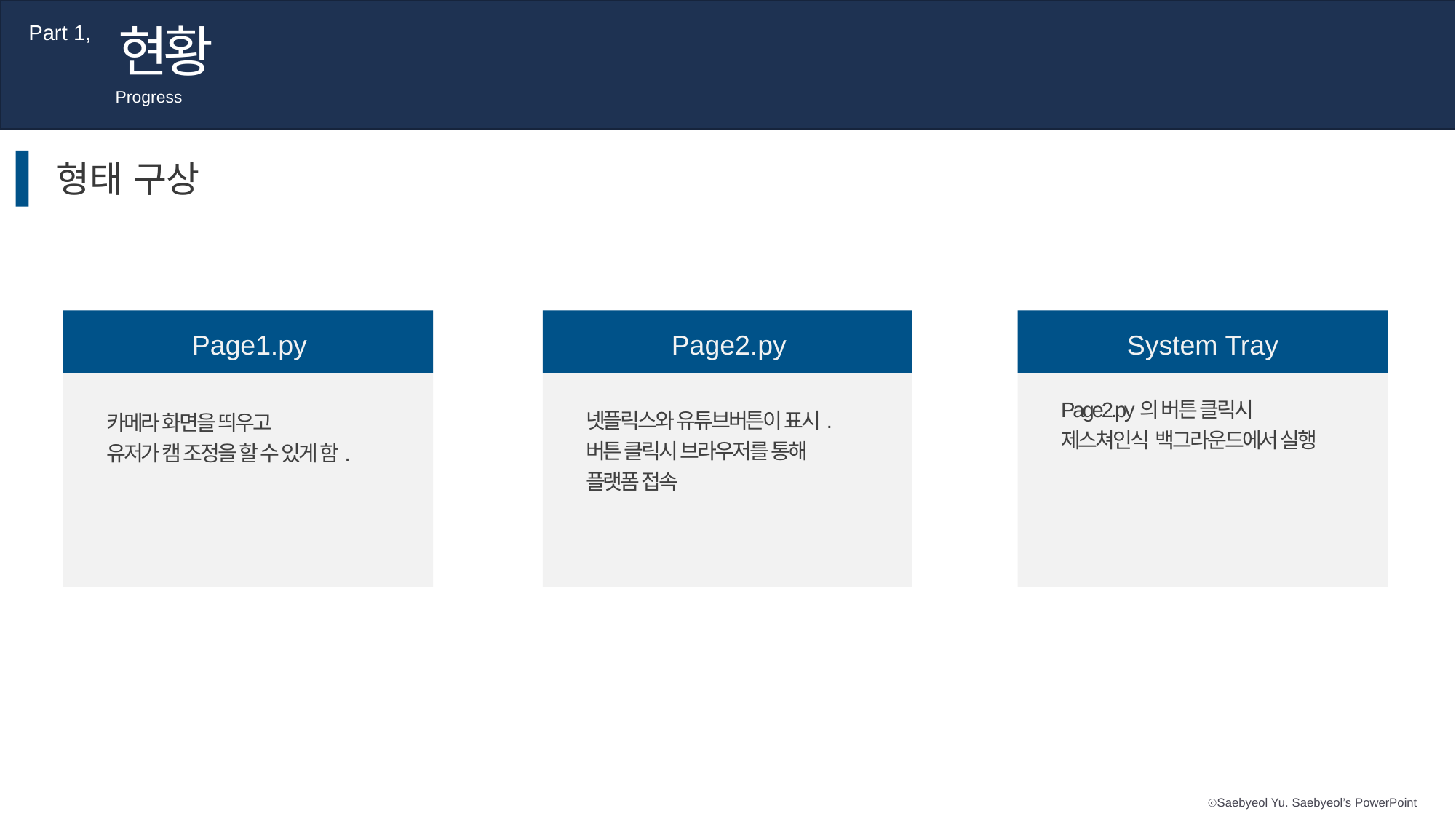

현황
Part 1,
Progress

형태 구상

Page1.py
카메라 화면을 띄우고
유저가 캠 조정을 할 수 있게 함.

Page2.py
넷플릭스와 유튜브버튼이 표시.
버튼 클릭시 브라우저를 통해
플랫폼 접속

System Tray
Page2.py의 버튼 클릭시
제스쳐인식  백그라운드에서 실행